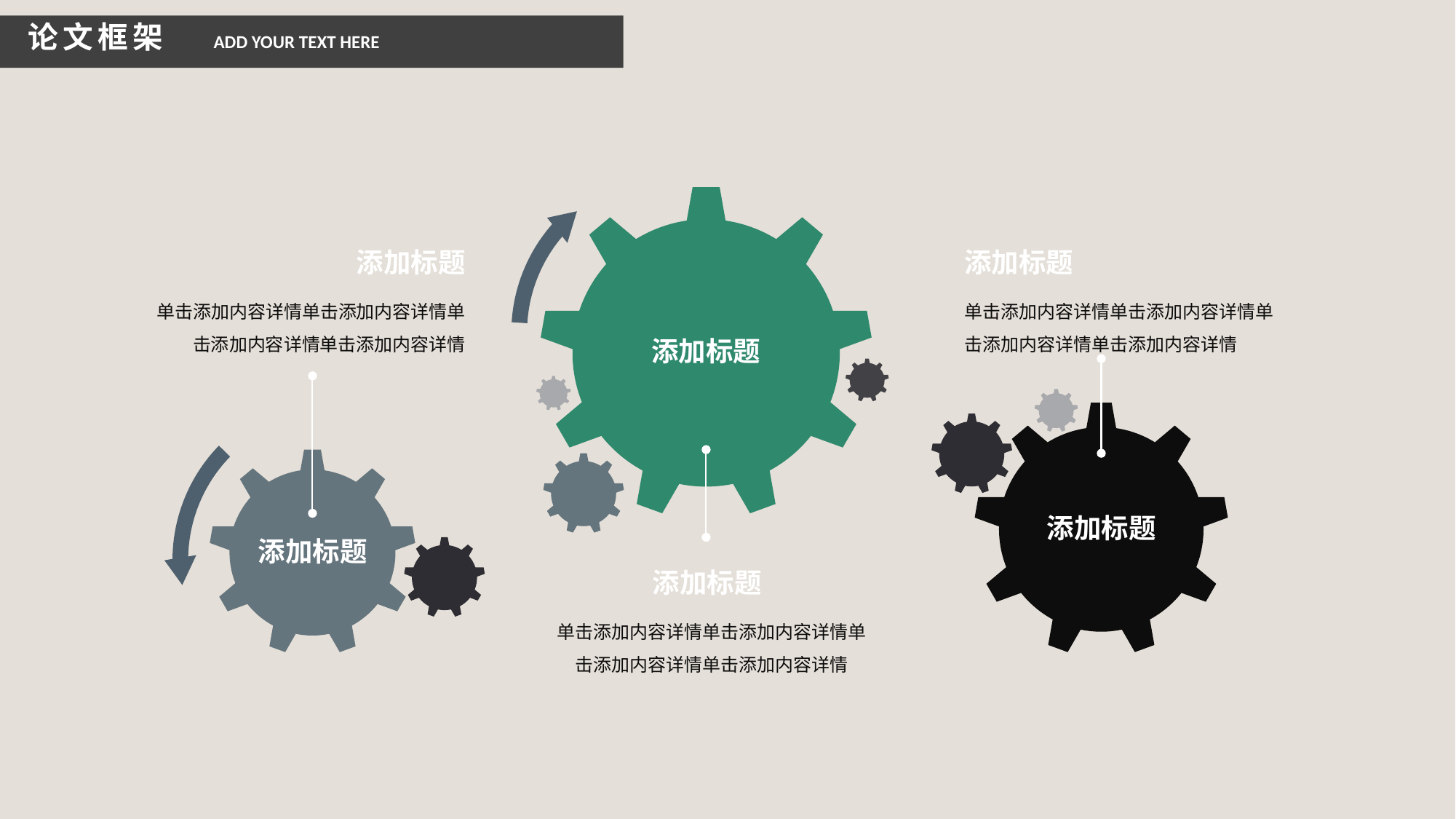

论文框架
ADD YOUR TEXT HERE

添加标题

添加标题
单击添加内容详情单击添加内容详情单
击添加内容详情单击添加内容详情
添加标题
单击添加内容详情单击添加内容详情单
击添加内容详情单击添加内容详情

添加标题

添加标题

添加标题
单击添加内容详情单击添加内容详情单
击添加内容详情单击添加内容详情